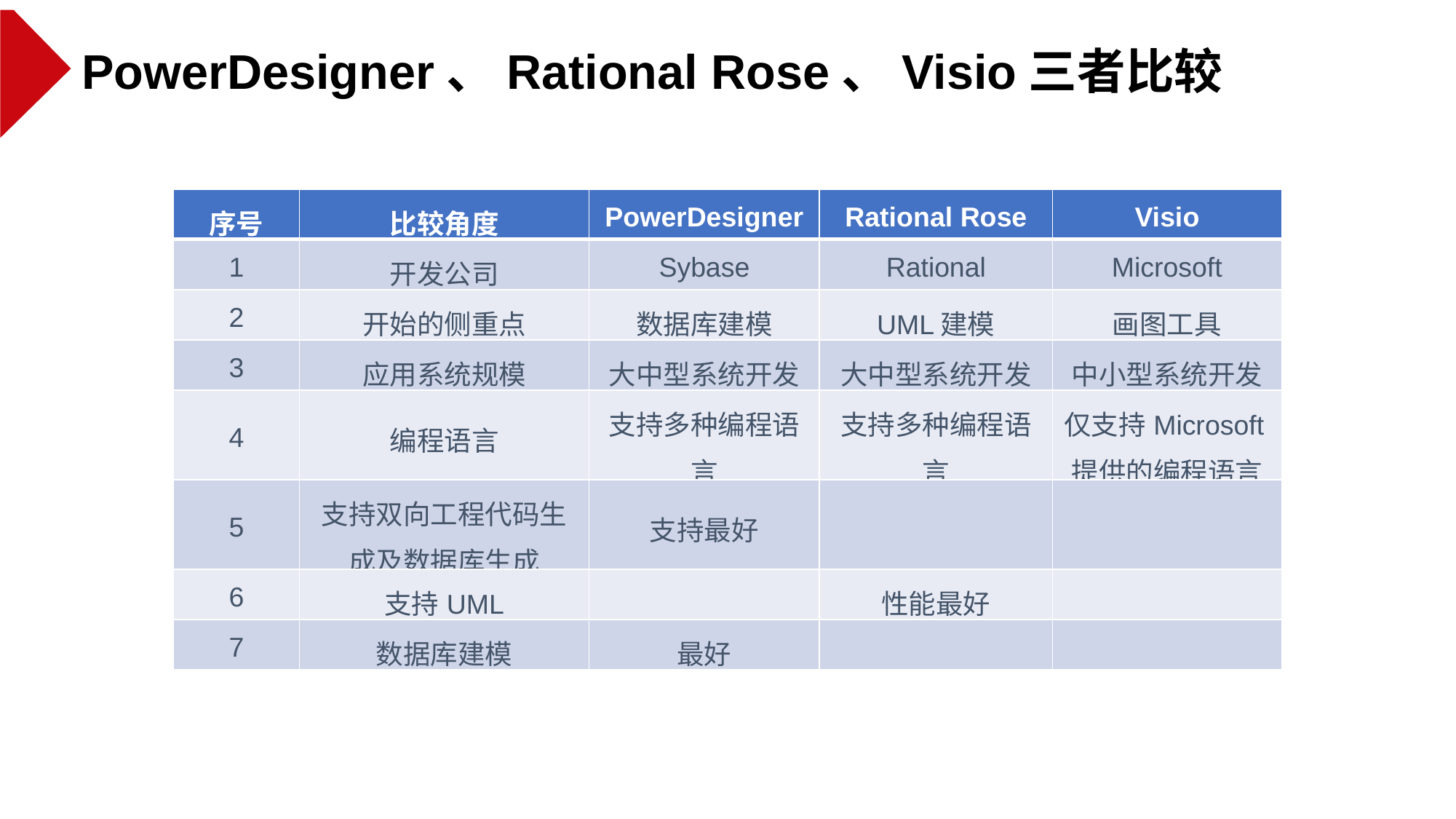

PowerDesigner、Rational Rose、Visio三者比较
| 序号 | 比较角度 | PowerDesigner | Rational Rose | Visio |
| --- | --- | --- | --- | --- |
| 1 | 开发公司 | Sybase | Rational | Microsoft |
| 2 | 开始的侧重点 | 数据库建模 | UML建模 | 画图工具 |
| 3 | 应用系统规模 | 大中型系统开发 | 大中型系统开发 | 中小型系统开发 |
| 4 | 编程语言 | 支持多种编程语言 | 支持多种编程语言 | 仅支持Microsoft提供的编程语言 |
| 5 | 支持双向工程代码生成及数据库生成 | 支持最好 |  |  |
| 6 | 支持UML |  | 性能最好 |  |
| 7 | 数据库建模 | 最好 |  |  |